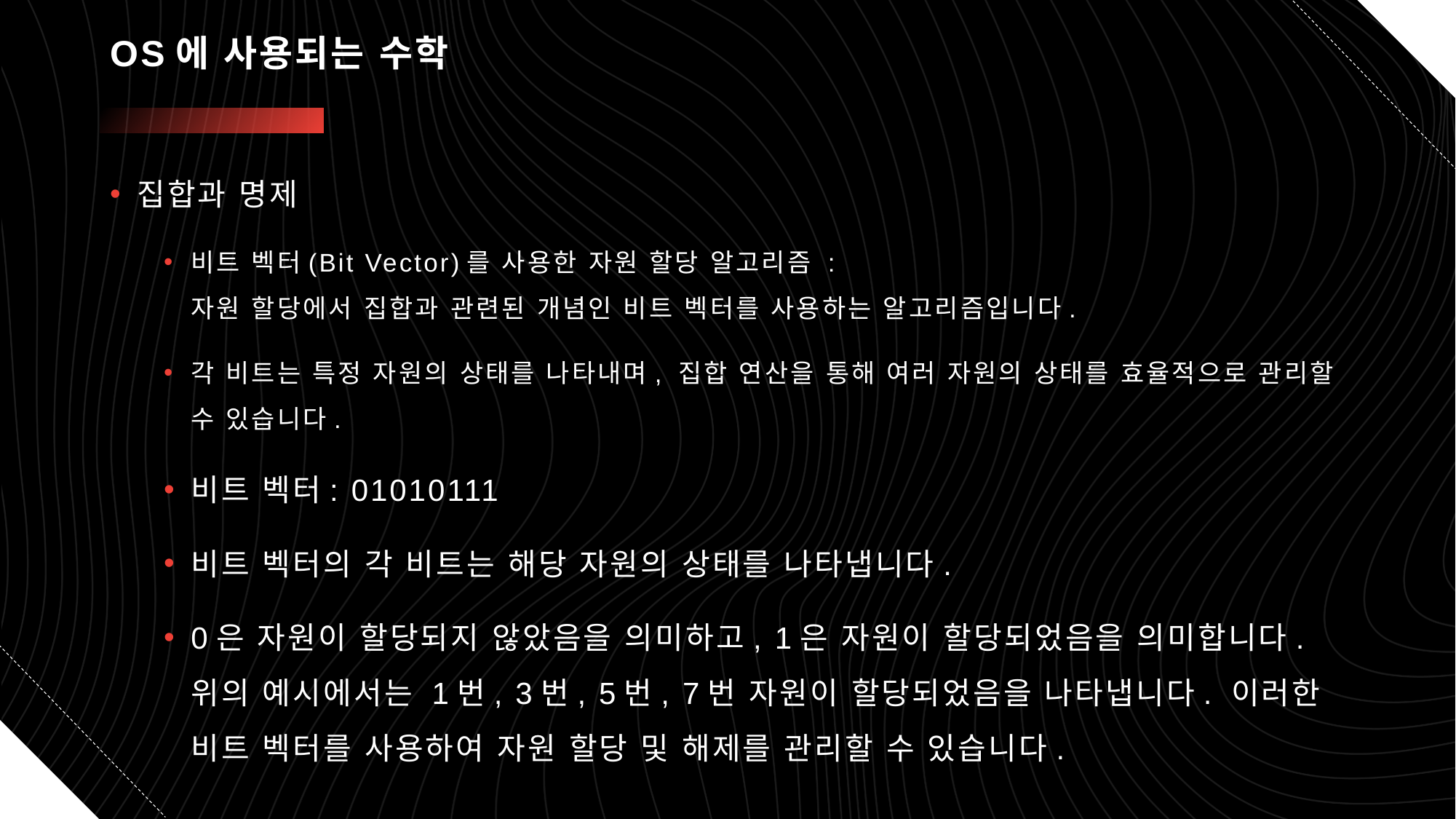

# OS에 사용되는 수학
집합과 명제
비트 벡터(Bit Vector)를 사용한 자원 할당 알고리즘 :
자원 할당에서 집합과 관련된 개념인 비트 벡터를 사용하는 알고리즘입니다.
각 비트는 특정 자원의 상태를 나타내며, 집합 연산을 통해 여러 자원의 상태를 효율적으로 관리할 수 있습니다.
비트 벡터: 01010111
비트 벡터의 각 비트는 해당 자원의 상태를 나타냅니다.
0은 자원이 할당되지 않았음을 의미하고, 1은 자원이 할당되었음을 의미합니다. 위의 예시에서는 1번, 3번, 5번, 7번 자원이 할당되었음을 나타냅니다. 이러한 비트 벡터를 사용하여 자원 할당 및 해제를 관리할 수 있습니다.